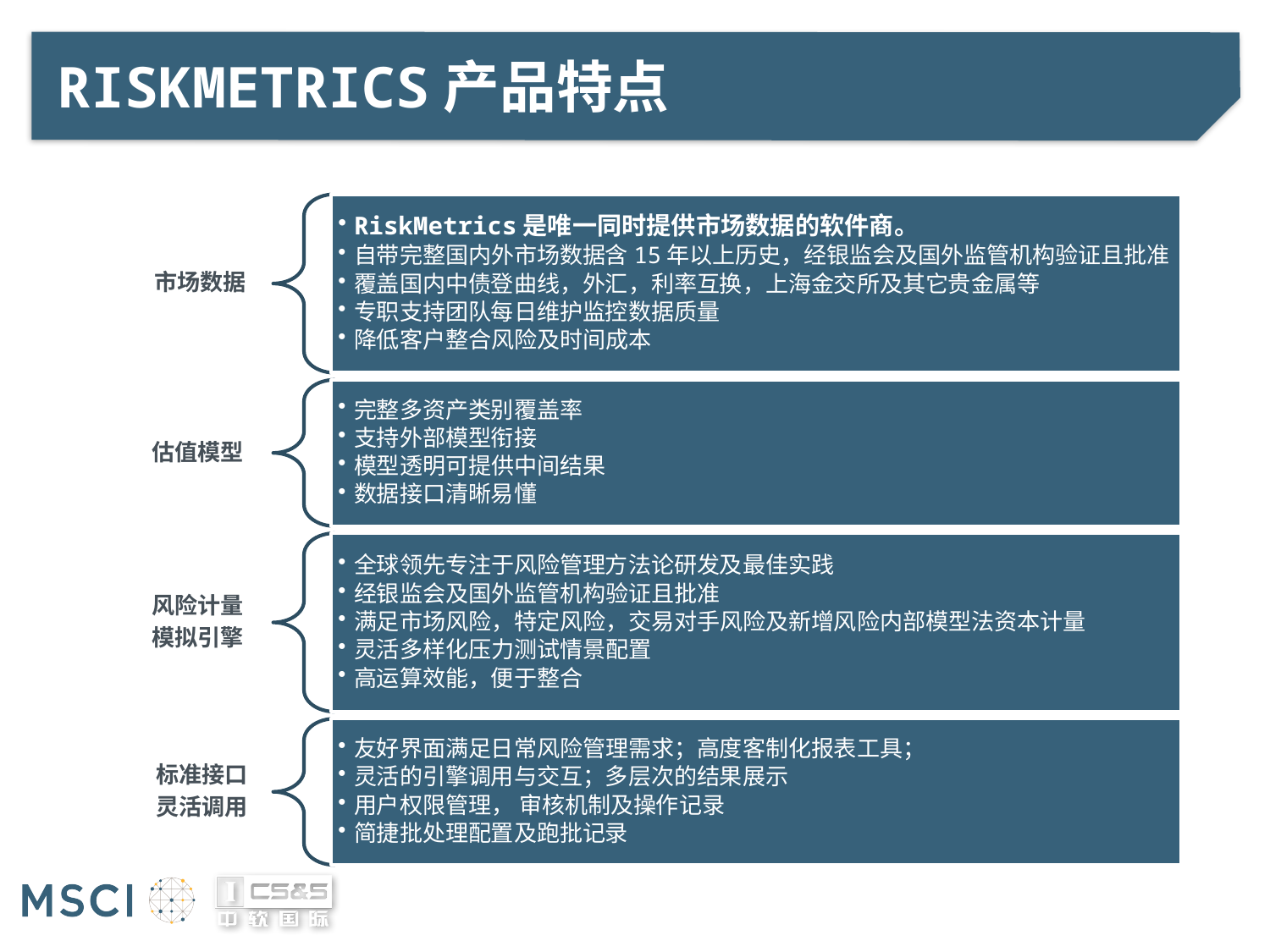

# RiskMetrics产品特点

RiskMetrics是唯一同时提供市场数据的软件商。
自带完整国内外市场数据含15年以上历史，经银监会及国外监管机构验证且批准
覆盖国内中债登曲线，外汇，利率互换，上海金交所及其它贵金属等
专职支持团队每日维护监控数据质量
降低客户整合风险及时间成本
完整多资产类别覆盖率
支持外部模型衔接
模型透明可提供中间结果
数据接口清晰易懂
全球领先专注于风险管理方法论研发及最佳实践
经银监会及国外监管机构验证且批准
满足市场风险，特定风险，交易对手风险及新增风险内部模型法资本计量
灵活多样化压力测试情景配置
高运算效能，便于整合
友好界面满足日常风险管理需求；高度客制化报表工具；
灵活的引擎调用与交互；多层次的结果展示
用户权限管理， 审核机制及操作记录
简捷批处理配置及跑批记录
市场数据

估值模型

风险计量
模拟引擎

标准接口
灵活调用